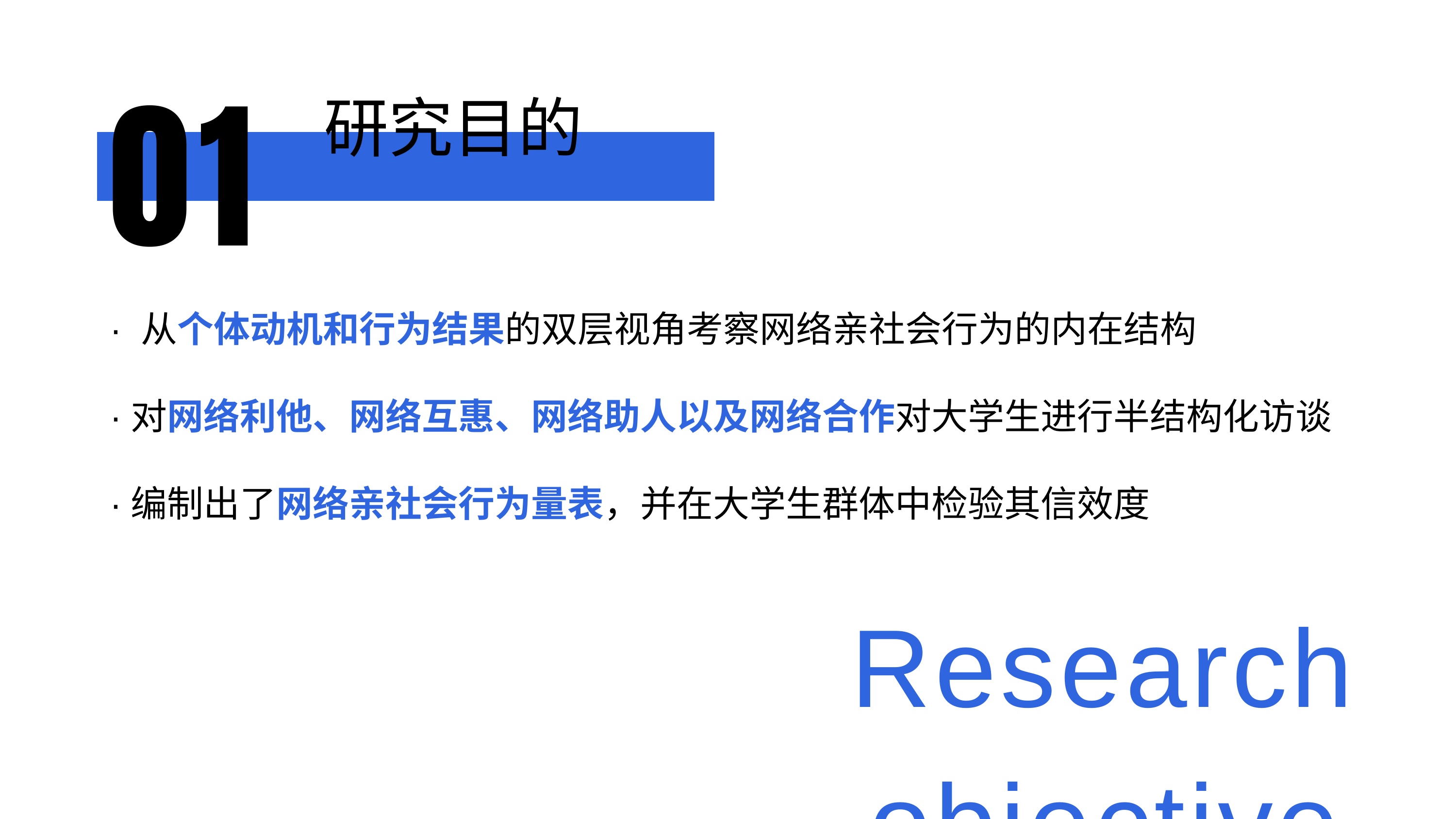

01
研究目的

· 从个体动机和行为结果的双层视角考察网络亲社会行为的内在结构

·对网络利他、网络互惠、网络助人以及网络合作对大学生进行半结构化访谈

·编制出了网络亲社会行为量表，并在大学生群体中检验其信效度
Research objective